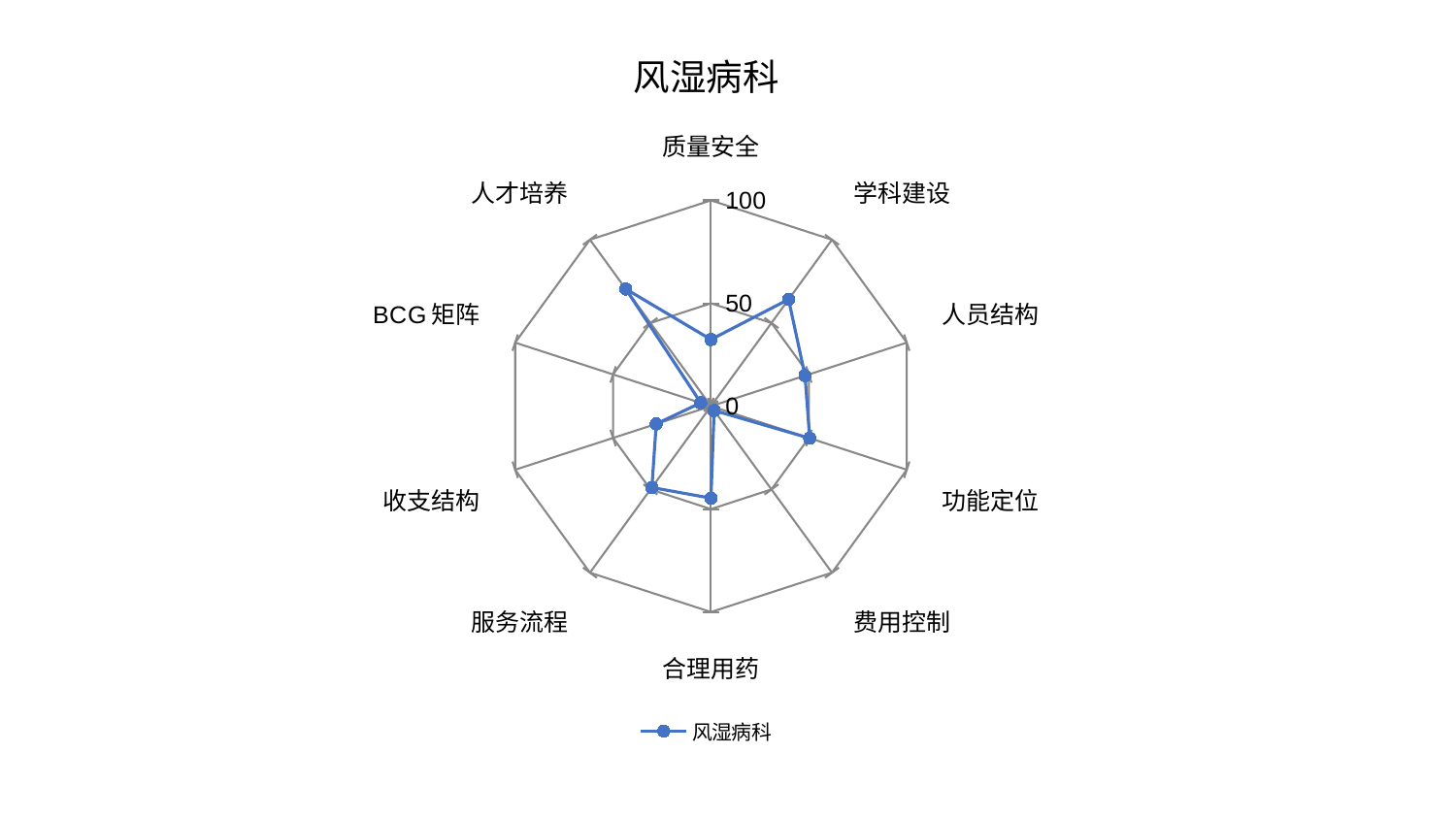

### Chart: 风湿病科

| Category | 风湿病科 |
|---|---|
| 质量安全 | 32.383968721184694 |
| 学科建设 | 64.17211381936917 |
| 人员结构 | 48.04883186578622 |
| 功能定位 | 50.42916279278174 |
| 费用控制 | 2.6063980048152926 |
| 合理用药 | 44.69885344595647 |
| 服务流程 | 48.84880119912903 |
| 收支结构 | 27.979722952147043 |
| BCG矩阵 | 5.237845568531142 |
| 人才培养 | 70.39502053697642 |
131